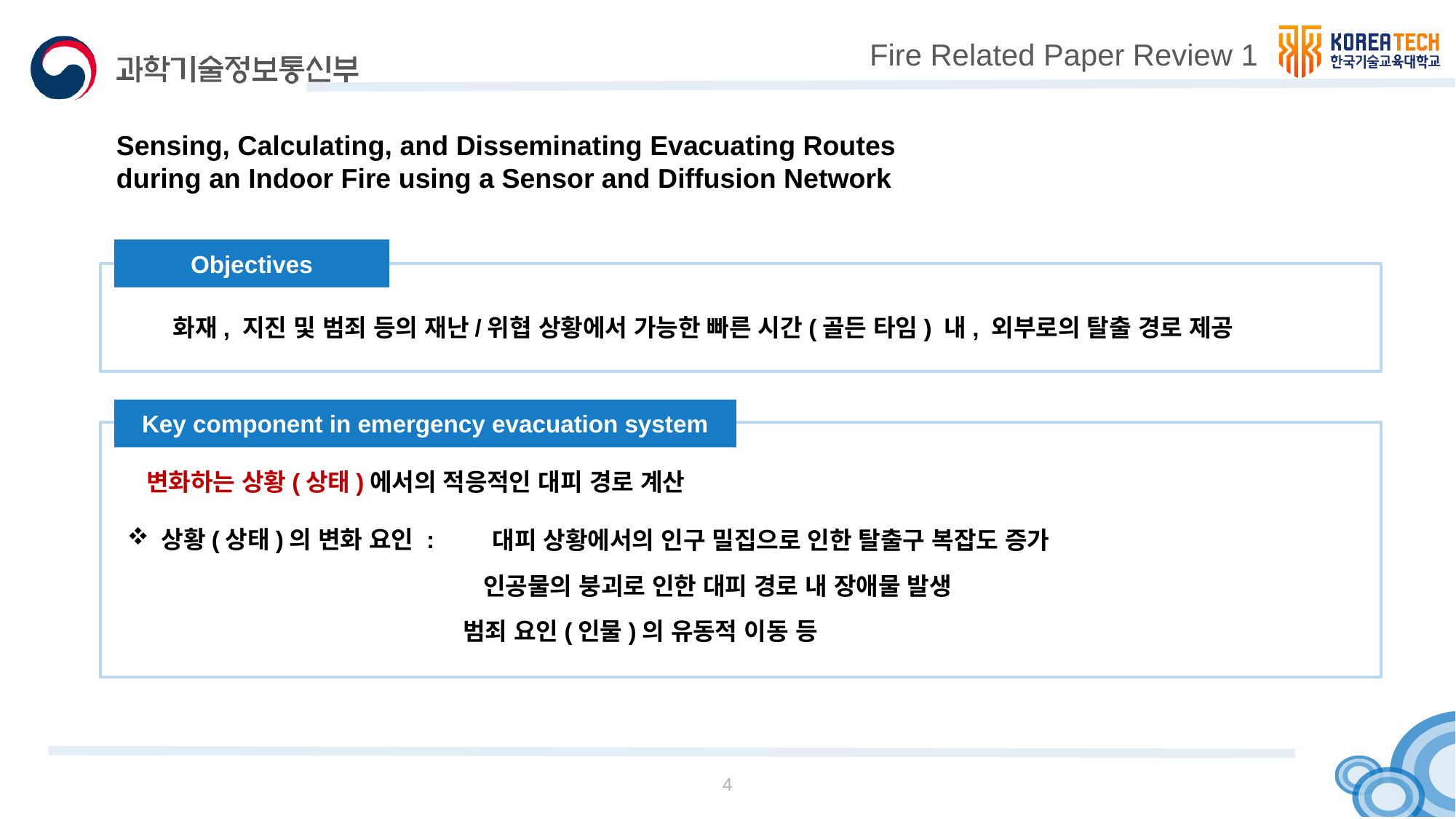

# Fire Related Paper Review 1
Sensing, Calculating, and Disseminating Evacuating Routes
during an Indoor Fire using a Sensor and Diffusion Network
Objectives
Objectives
화재, 지진 및 범죄 등의 재난/위협 상황에서 가능한 빠른 시간(골든 타임) 내, 외부로의 탈출 경로 제공
Key component in emergency evacuation system
Objectives
변화하는 상황(상태)에서의 적응적인 대피 경로 계산
상황(상태)의 변화 요인 :
대피 상황에서의 인구 밀집으로 인한 탈출구 복잡도 증가
인공물의 붕괴로 인한 대피 경로 내 장애물 발생
범죄 요인(인물)의 유동적 이동 등
4